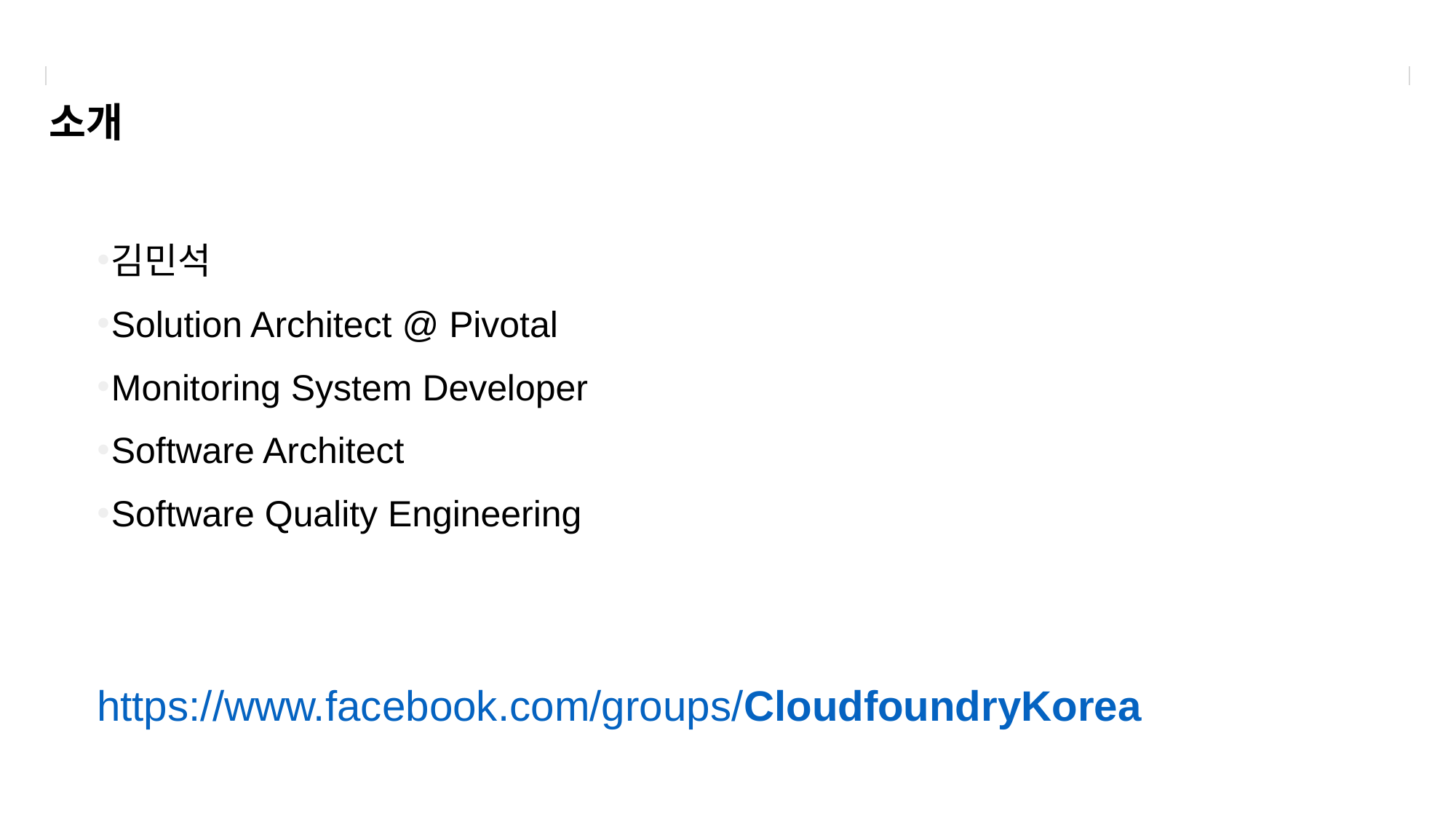

# 소개
김민석
Solution Architect @ Pivotal
Monitoring System Developer
Software Architect
Software Quality Engineering

https://www.facebook.com/groups/CloudfoundryKorea